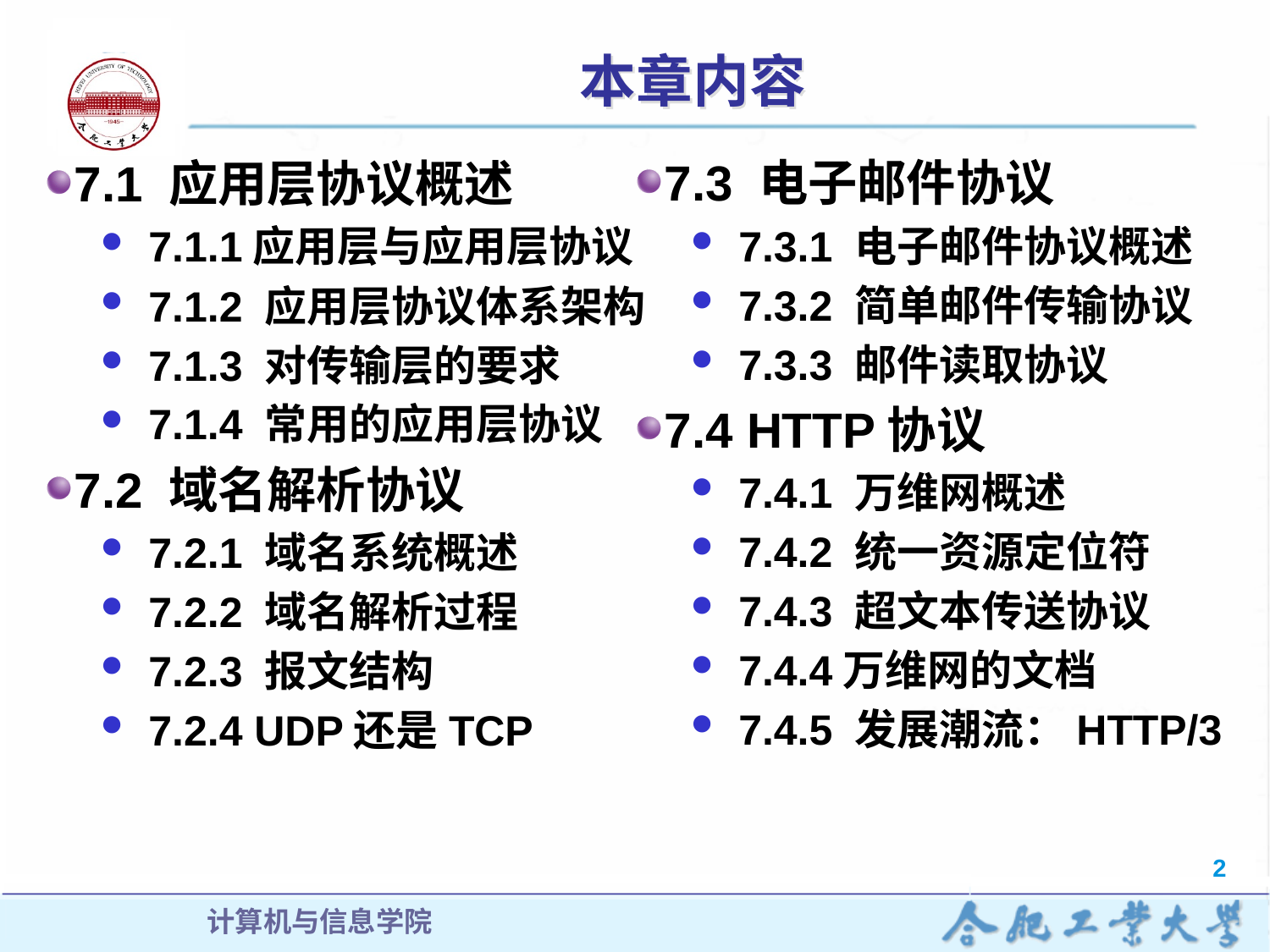

# 本章内容
7.3 电子邮件协议
7.3.1 电子邮件协议概述
7.3.2 简单邮件传输协议
7.3.3 邮件读取协议
7.4 HTTP协议
7.4.1 万维网概述
7.4.2 统一资源定位符
7.4.3 超文本传送协议
7.4.4万维网的文档
7.4.5 发展潮流：HTTP/3
7.1 应用层协议概述
7.1.1应用层与应用层协议
7.1.2 应用层协议体系架构
7.1.3 对传输层的要求
7.1.4 常用的应用层协议
7.2 域名解析协议
7.2.1 域名系统概述
7.2.2 域名解析过程
7.2.3 报文结构
7.2.4 UDP还是TCP